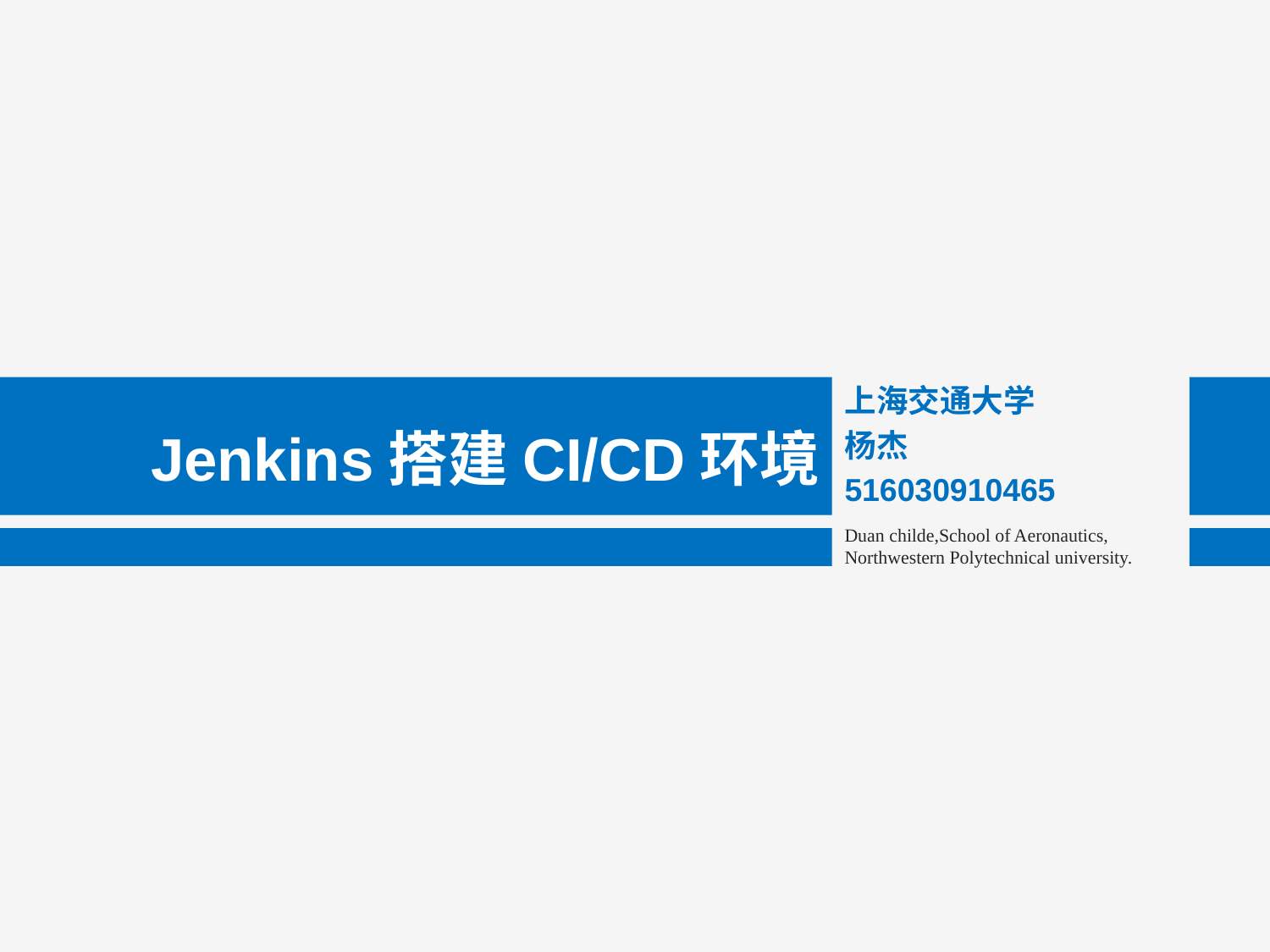

上海交通大学

Jenkins搭建CI/CD环境

杨杰
516030910465
Duan childe,School of Aeronautics,
Northwestern Polytechnical university.